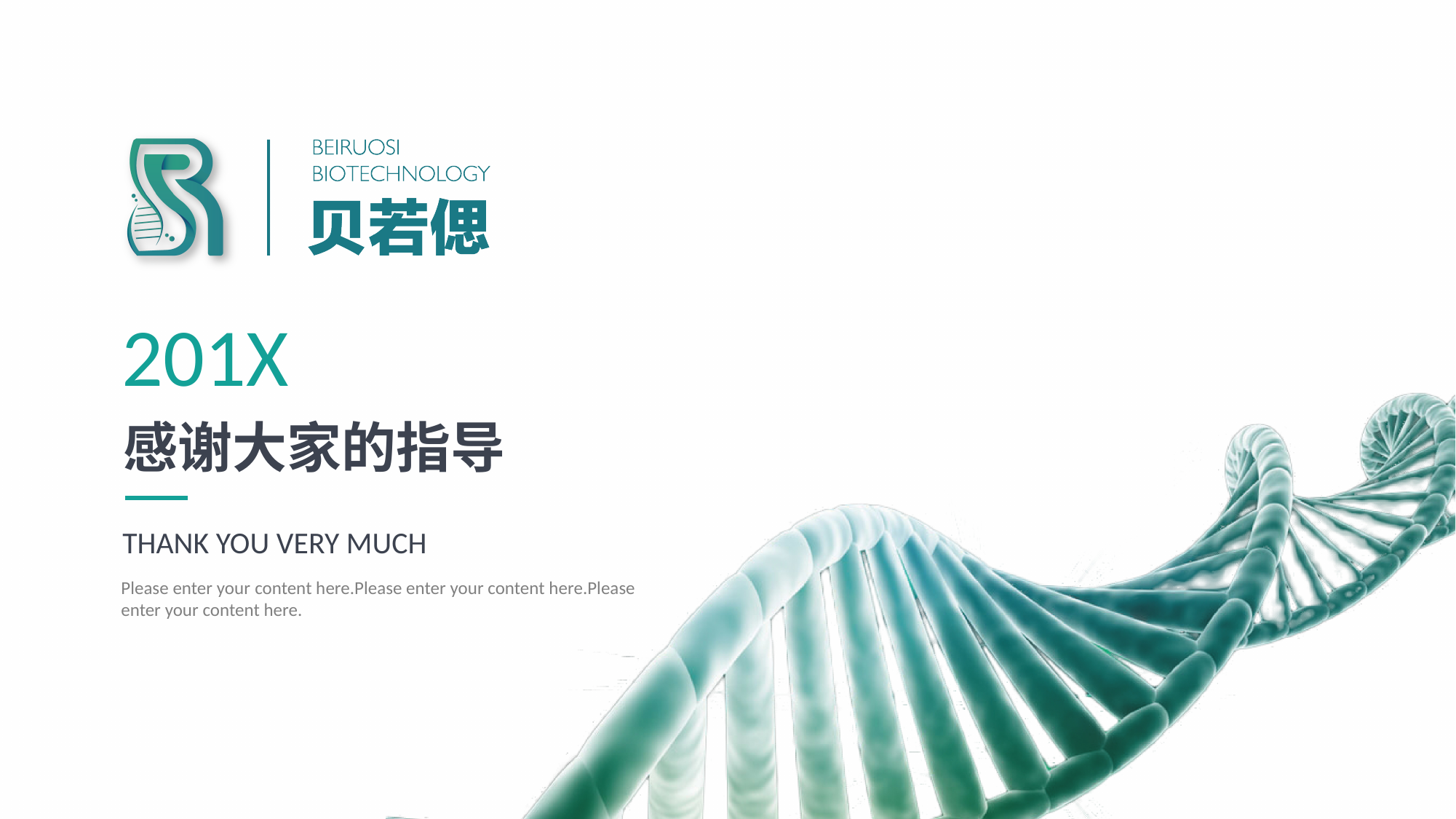

201X
感谢大家的指导
THANK YOU VERY MUCH
Please enter your content here.Please enter your content here.Please enter your content here.